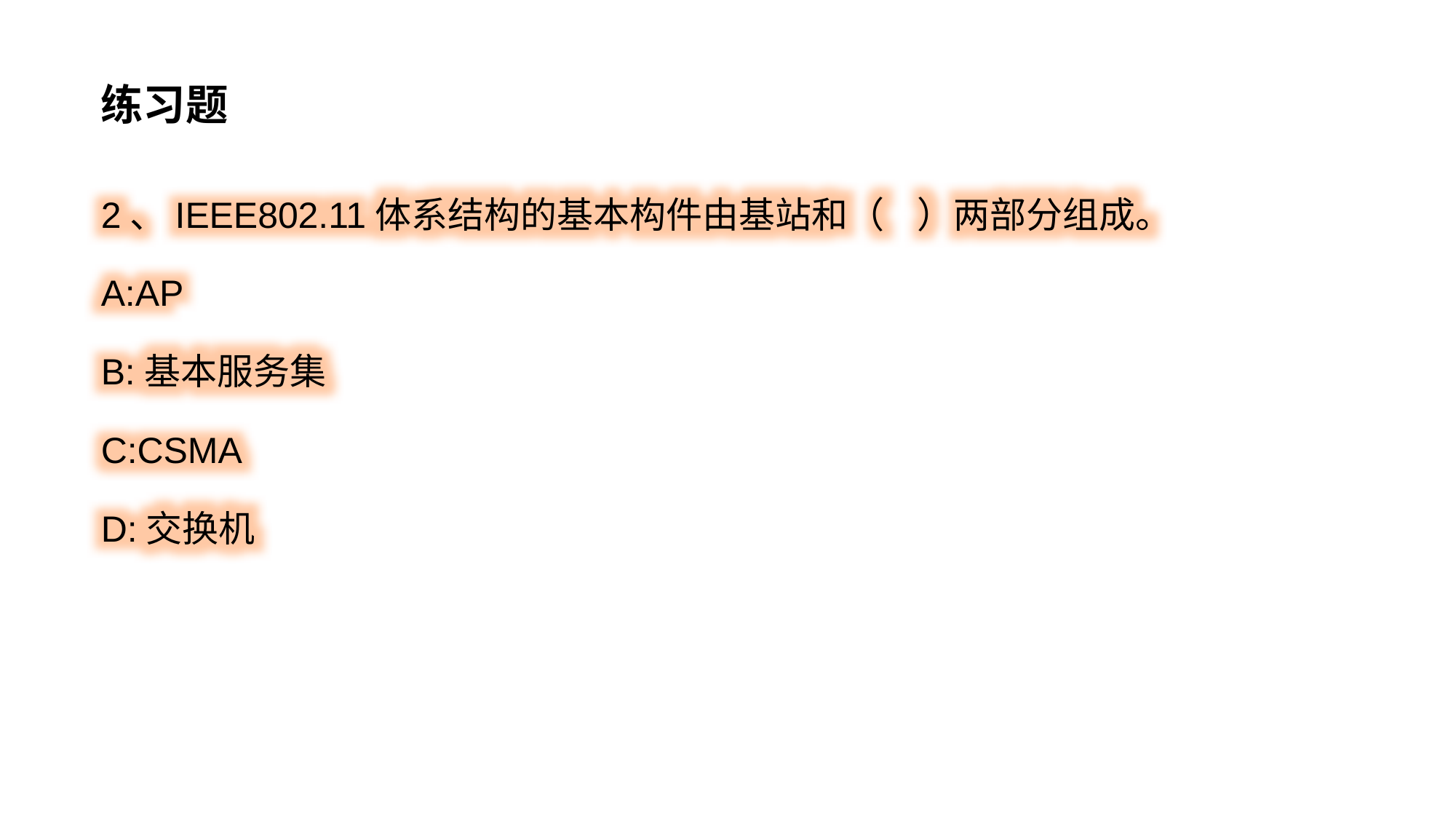

练习题
2、IEEE802.11体系结构的基本构件由基站和（    ）两部分组成。

A:AP

B:基本服务集

C:CSMA

D:交换机